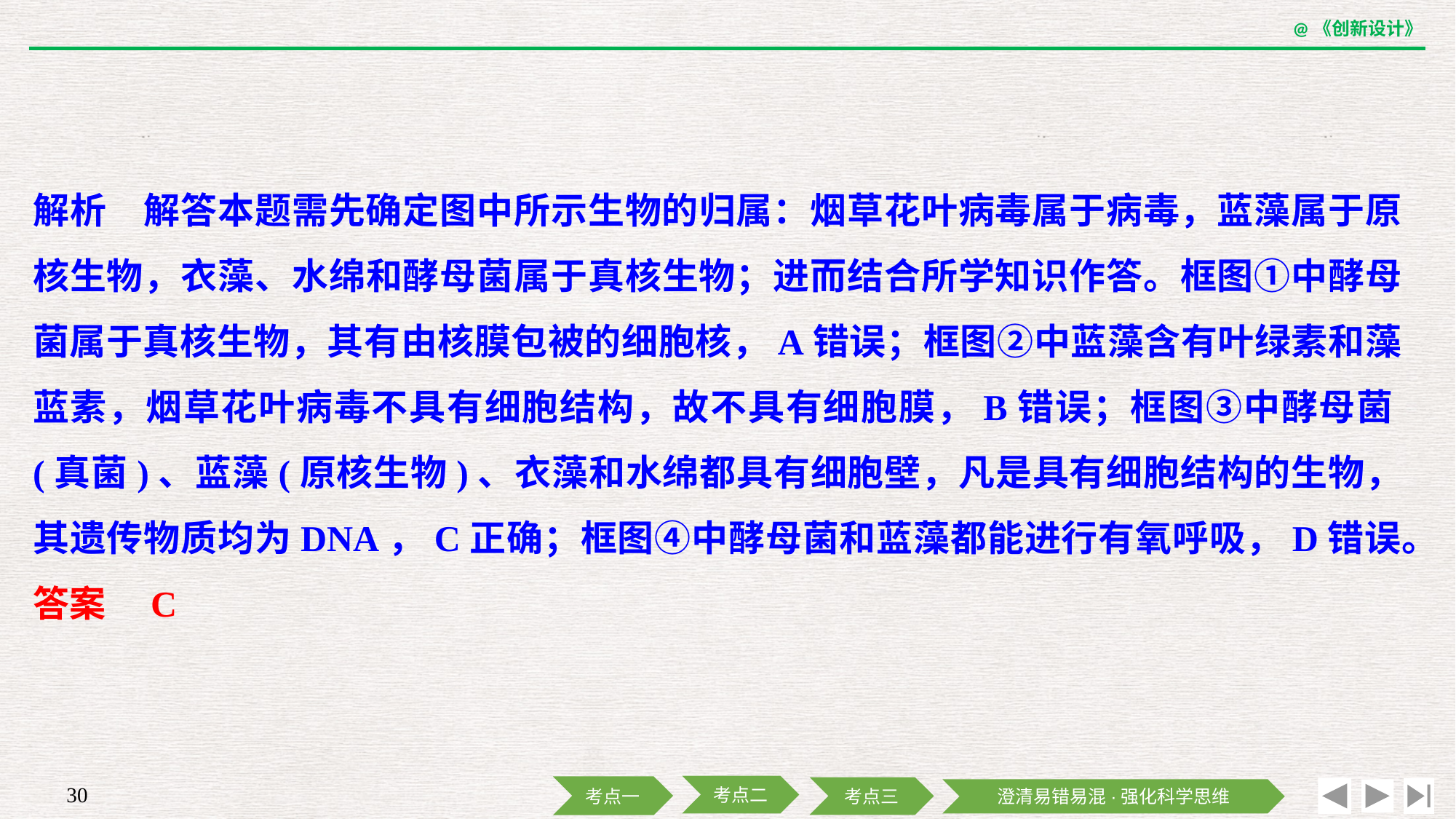

解析　解答本题需先确定图中所示生物的归属：烟草花叶病毒属于病毒，蓝藻属于原核生物，衣藻、水绵和酵母菌属于真核生物；进而结合所学知识作答。框图①中酵母菌属于真核生物，其有由核膜包被的细胞核，A错误；框图②中蓝藻含有叶绿素和藻蓝素，烟草花叶病毒不具有细胞结构，故不具有细胞膜，B错误；框图③中酵母菌(真菌)、蓝藻(原核生物)、衣藻和水绵都具有细胞壁，凡是具有细胞结构的生物，其遗传物质均为DNA，C正确；框图④中酵母菌和蓝藻都能进行有氧呼吸，D错误。
答案　C